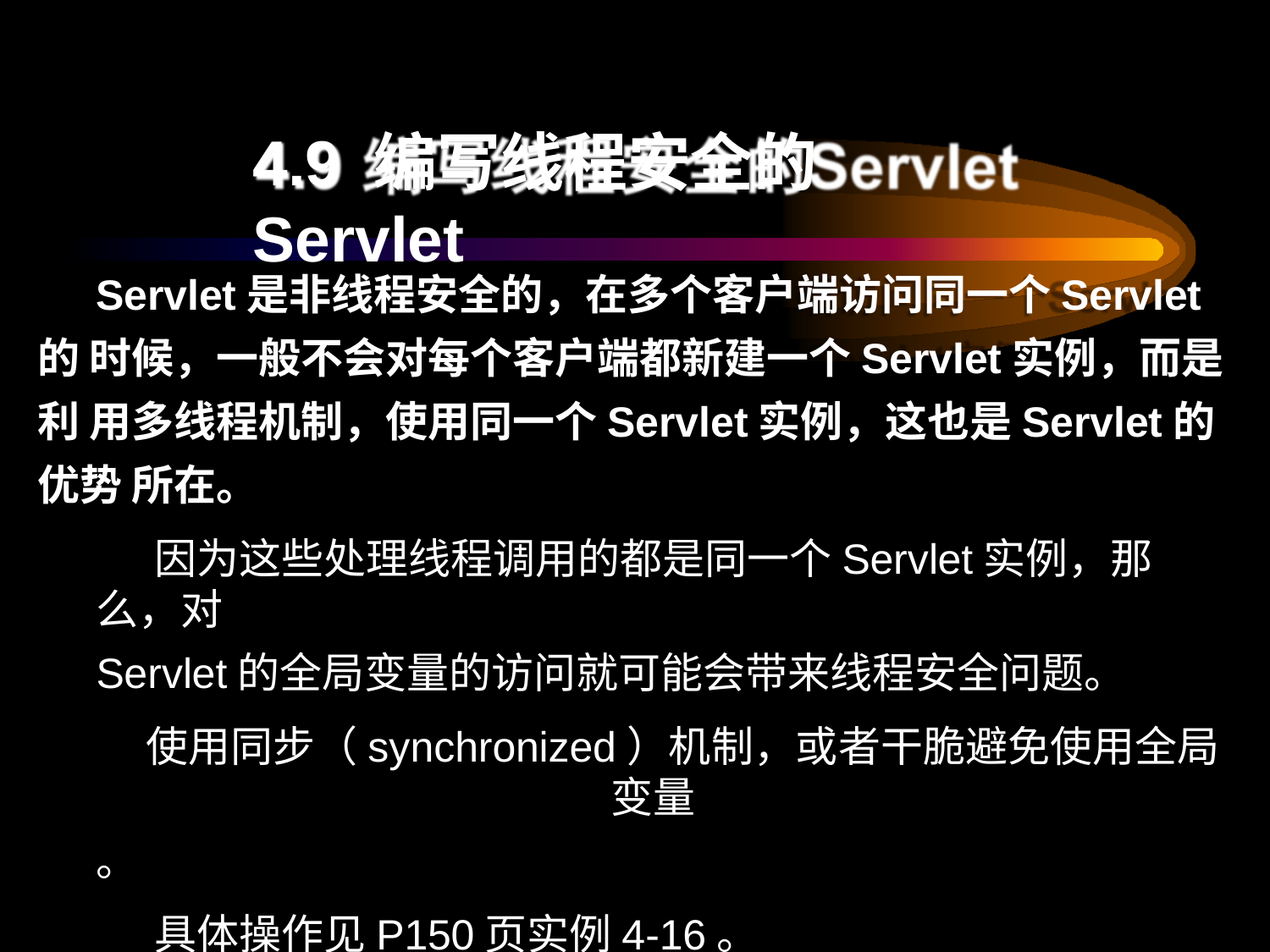

# 4.9 编写线程安全的Servlet

Servlet是非线程安全的，在多个客户端访问同一个Servlet的 时候，一般不会对每个客户端都新建一个Servlet实例，而是利 用多线程机制，使用同一个Servlet实例，这也是Servlet的优势 所在。
因为这些处理线程调用的都是同一个Servlet实例，那么，对
Servlet的全局变量的访问就可能会带来线程安全问题。
使用同步（synchronized）机制，或者干脆避免使用全局变量
。
具体操作见P150页实例4-16。